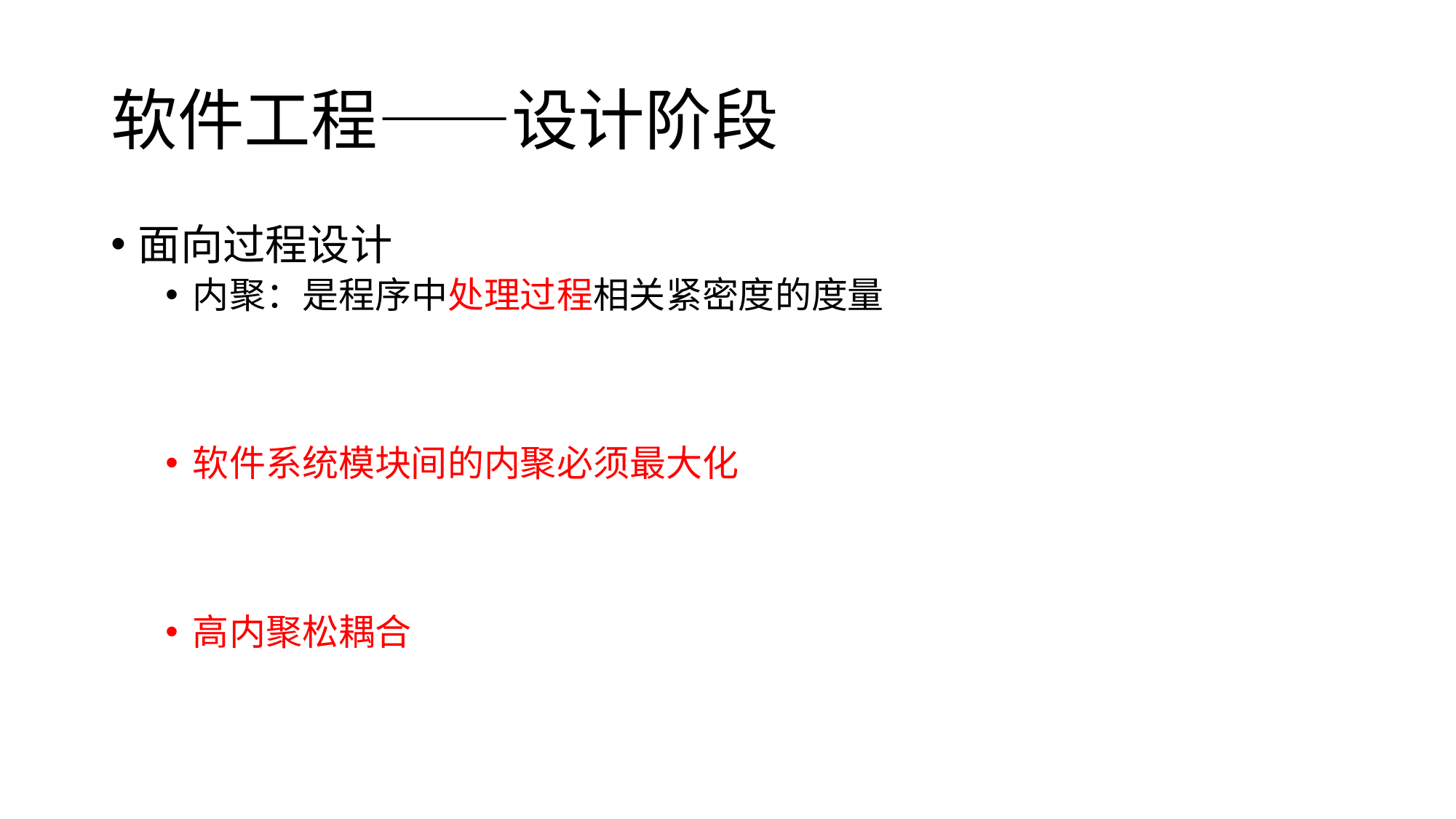

# 软件工程——设计阶段
面向过程设计
内聚：是程序中处理过程相关紧密度的度量

软件系统模块间的内聚必须最大化

高内聚松耦合